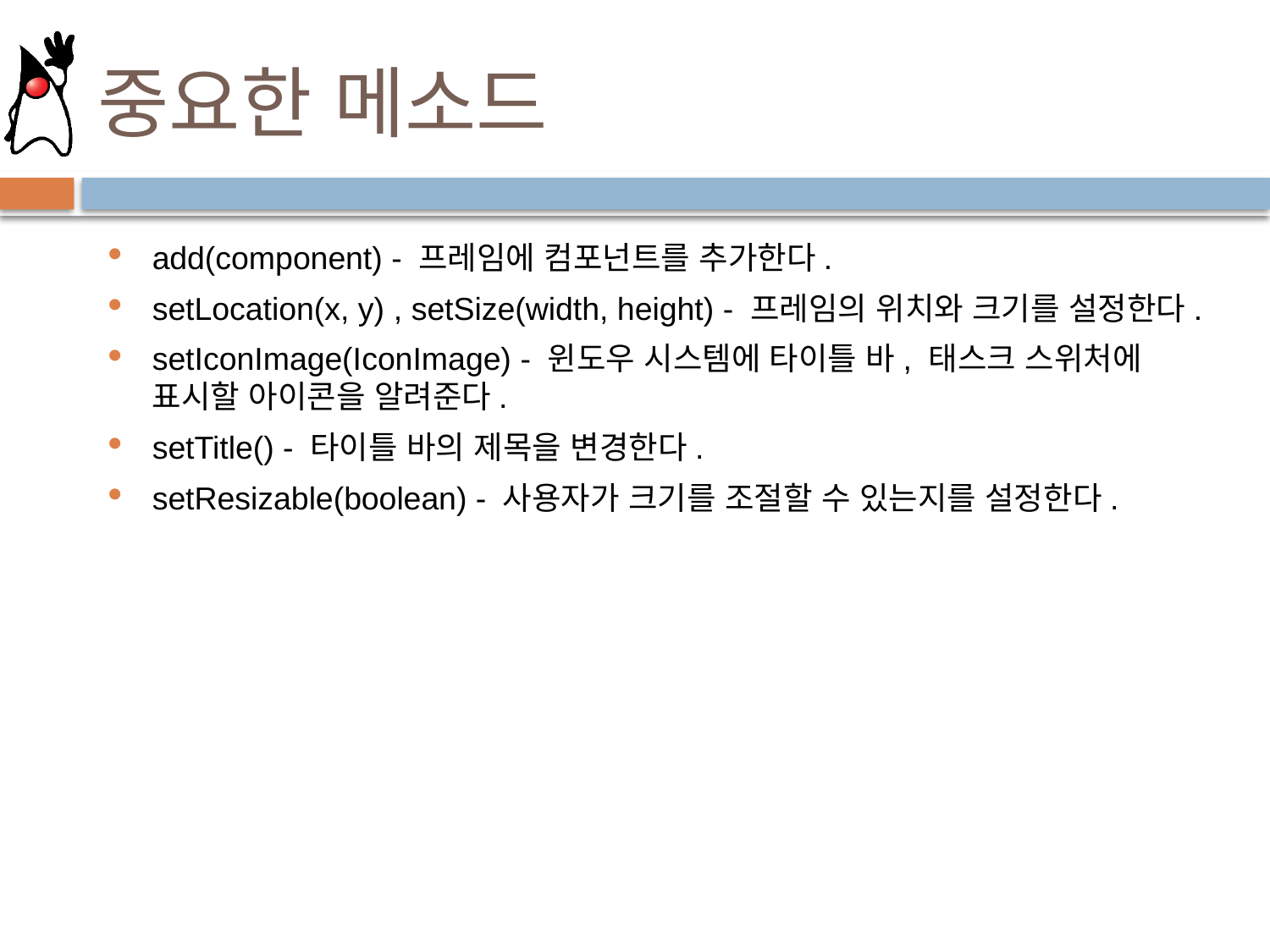

# 중요한 메소드
add(component) - 프레임에 컴포넌트를 추가한다.
setLocation(x, y) , setSize(width, height) - 프레임의 위치와 크기를 설정한다.
setIconImage(IconImage) - 윈도우 시스템에 타이틀 바, 태스크 스위처에 표시할 아이콘을 알려준다.
setTitle() - 타이틀 바의 제목을 변경한다.
setResizable(boolean) - 사용자가 크기를 조절할 수 있는지를 설정한다.